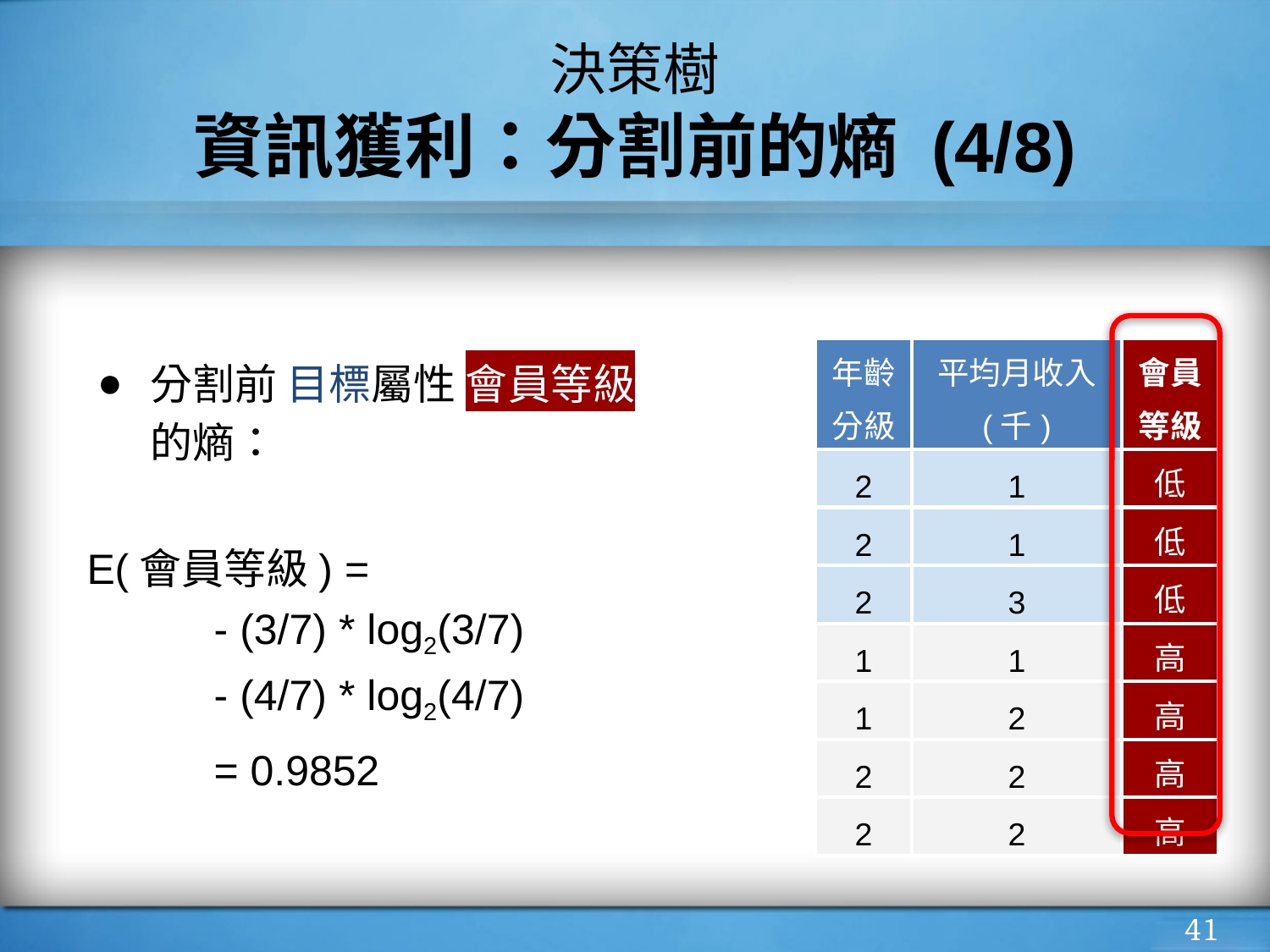

# 決策樹
資訊獲利：分割前的熵 (4/8)

分割前 目標屬性 會員等級 的熵：
E(會員等級) =
	- (3/7) * log2(3/7)
	- (4/7) * log2(4/7)
	= 0.9852

| 年齡 分級 | 平均月收入 (千) | 會員等級 |
| --- | --- | --- |
| 2 | 1 | 低 |
| 2 | 1 | 低 |
| 2 | 3 | 低 |
| 1 | 1 | 高 |
| 1 | 2 | 高 |
| 2 | 2 | 高 |
| 2 | 2 | 高 |
41